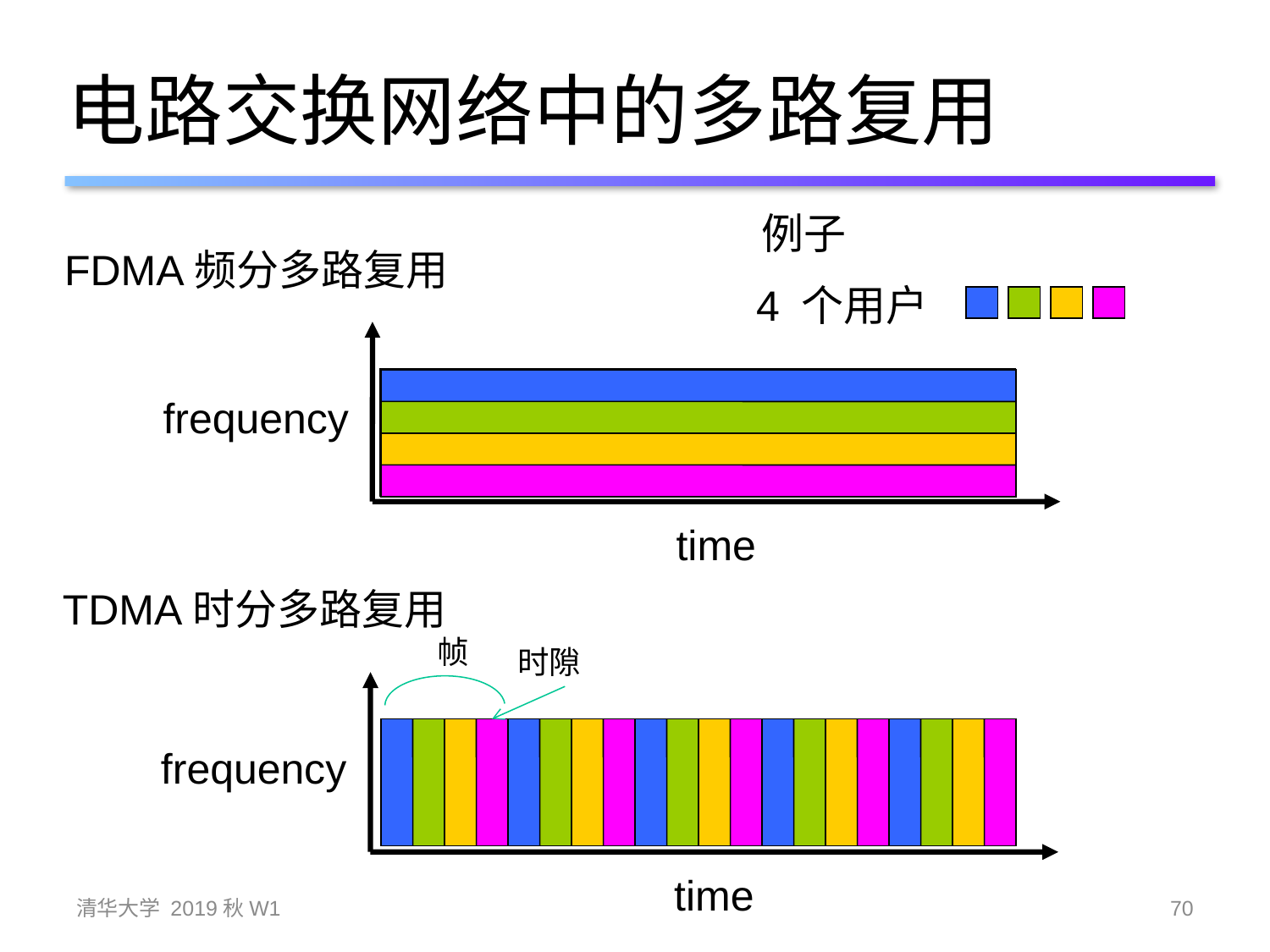

# 电路交换网络中的多路复用
例子
4 个用户

FDMA频分多路复用

frequency

time

TDMA时分多路复用

frequency

time
帧
时隙

清华大学 2019秋W1
70